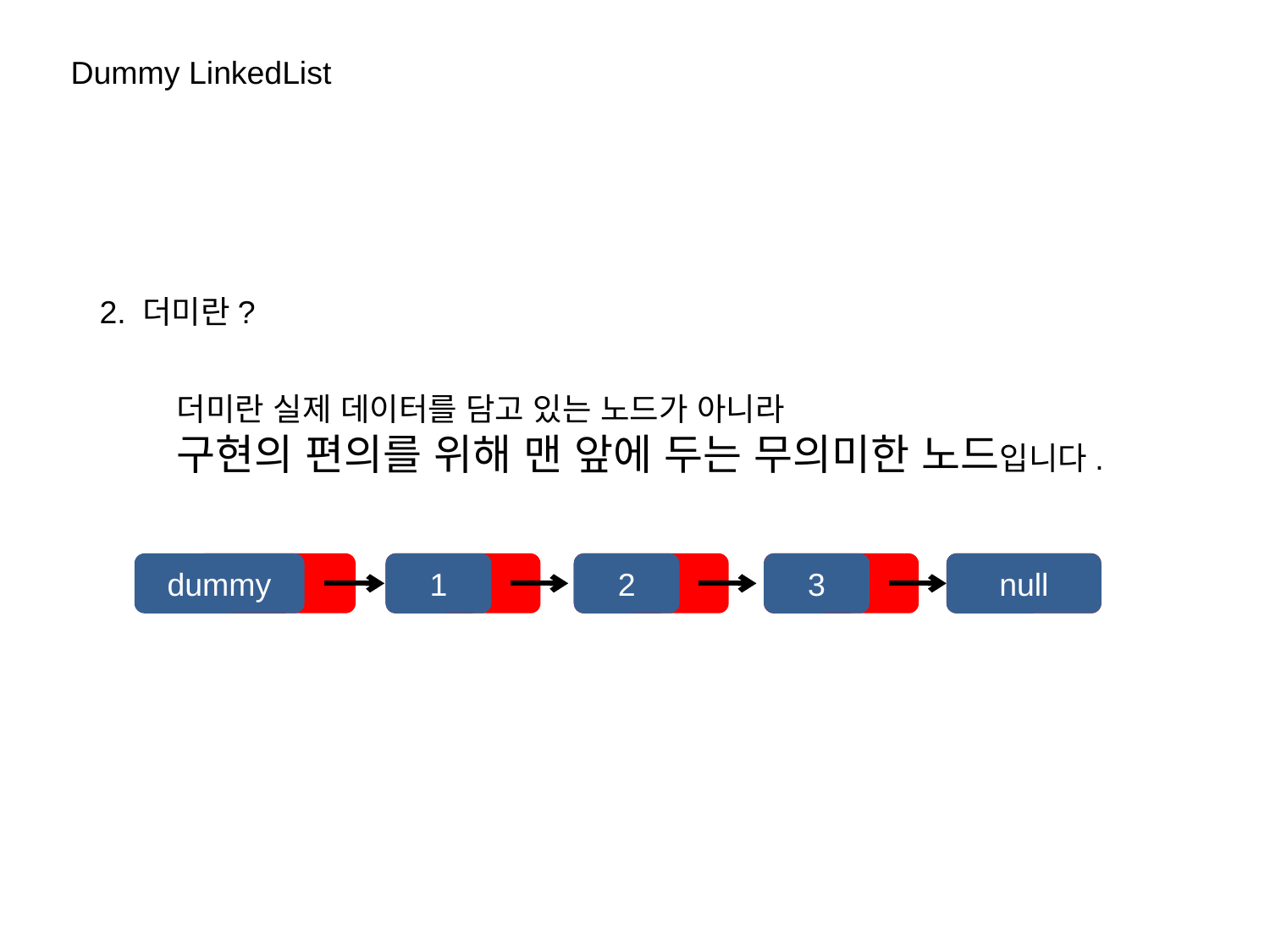

Dummy LinkedList
2. 더미란?
더미란 실제 데이터를 담고 있는 노드가 아니라
구현의 편의를 위해 맨 앞에 두는 무의미한 노드입니다.
dummy

1

2

3

null